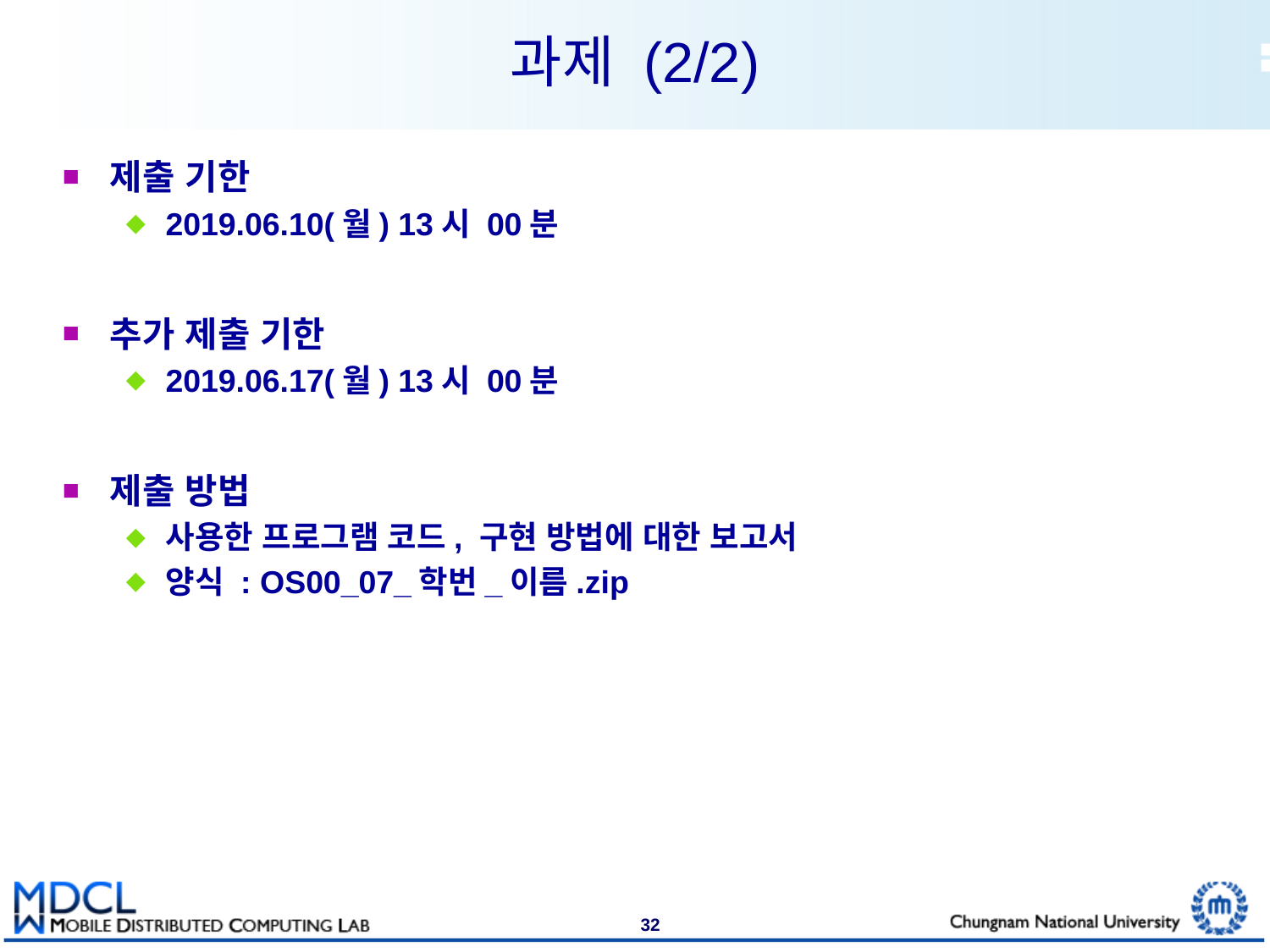

# 과제 (2/2)
제출 기한
2019.06.10(월) 13시 00분

추가 제출 기한
2019.06.17(월) 13시 00분

제출 방법
사용한 프로그램 코드, 구현 방법에 대한 보고서
양식 : OS00_07_학번_이름.zip